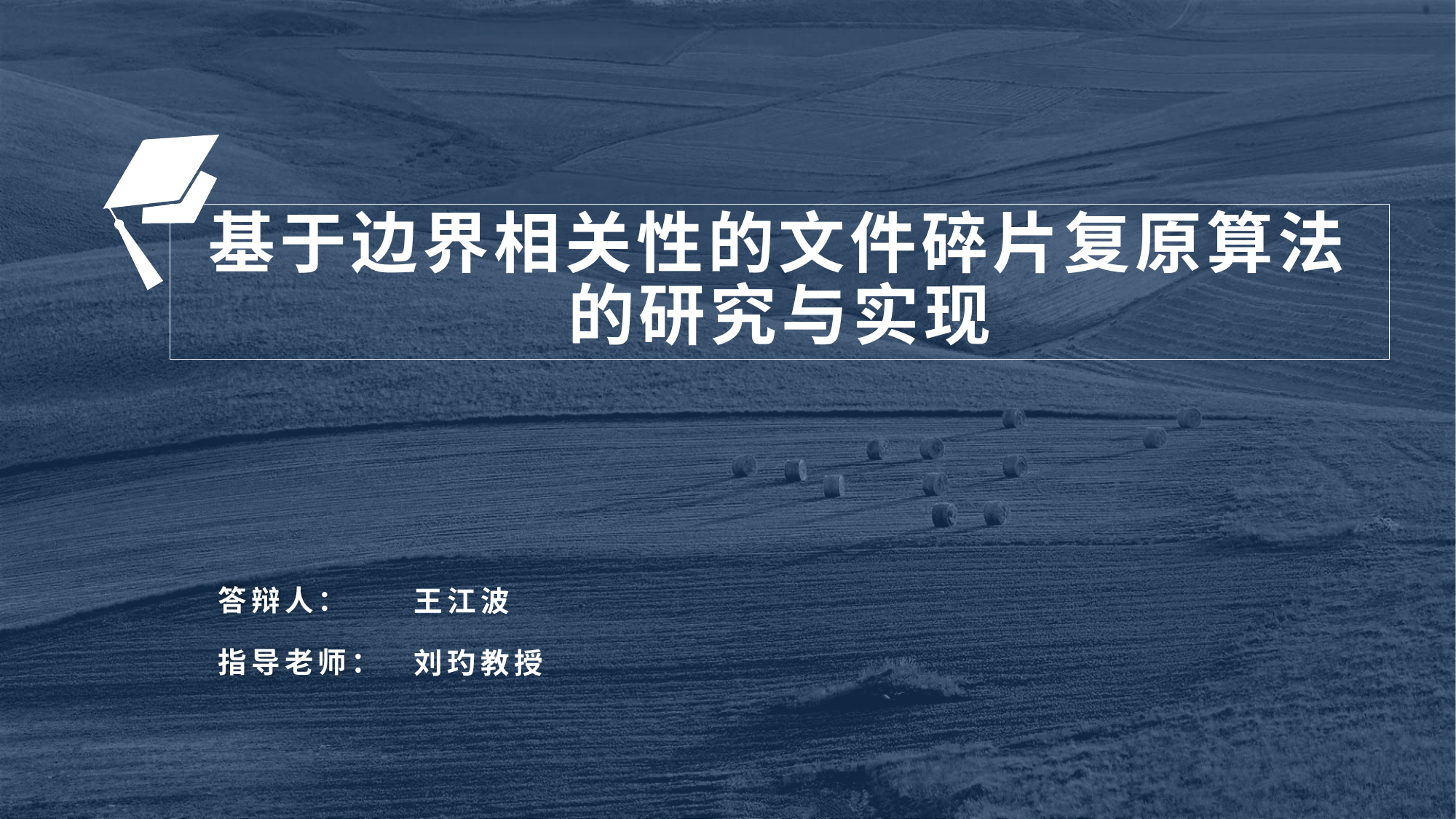

#

基于边界相关性的文件碎片复原算法的研究与实现
答辩人：
王江波
指导老师：
刘玓教授